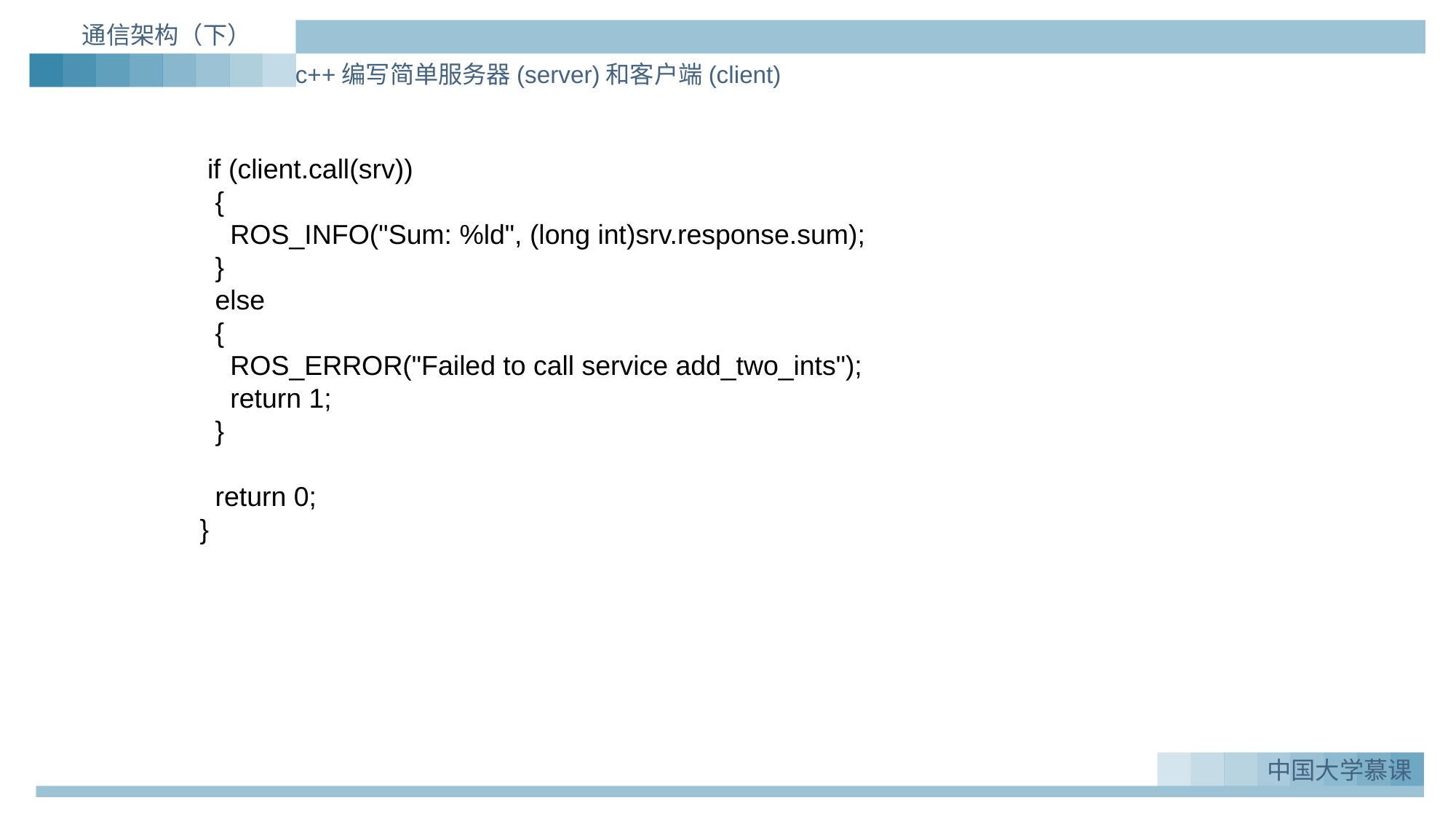

通信架构（下）
c++编写简单服务器(server)和客户端(client)
 if (client.call(srv))
  {
    ROS_INFO("Sum: %ld", (long int)srv.response.sum);
  }
  else
  {
    ROS_ERROR("Failed to call service add_two_ints");
    return 1;
  }

  return 0;
}
中国大学慕课